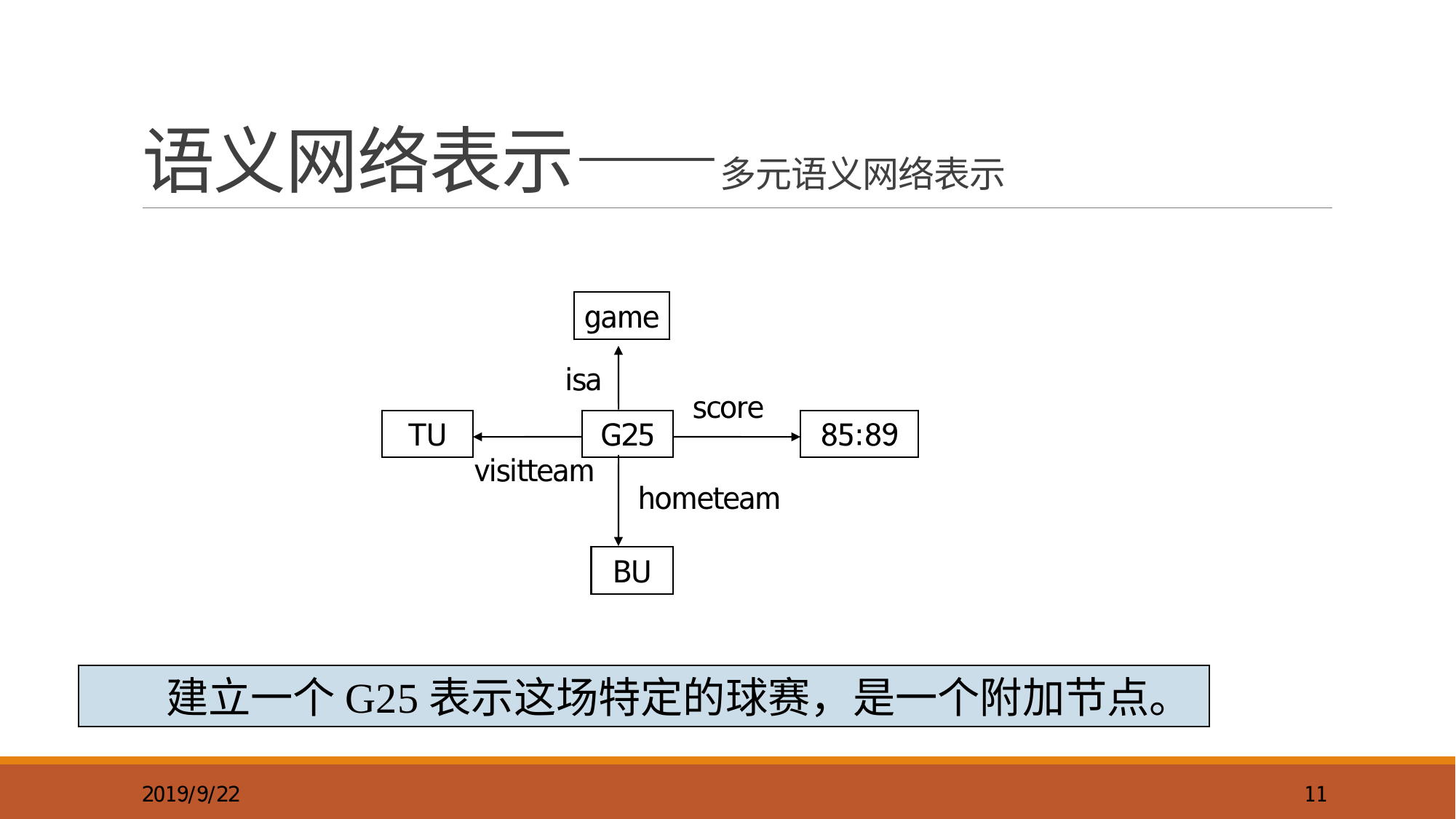

11
# 语义网络表示——多元语义网络表示
game

isa
score
TU
G25
85:89

visitteam

hometeam
BU

       建立一个G25表示这场特定的球赛，是一个附加节点。
2019/9/22